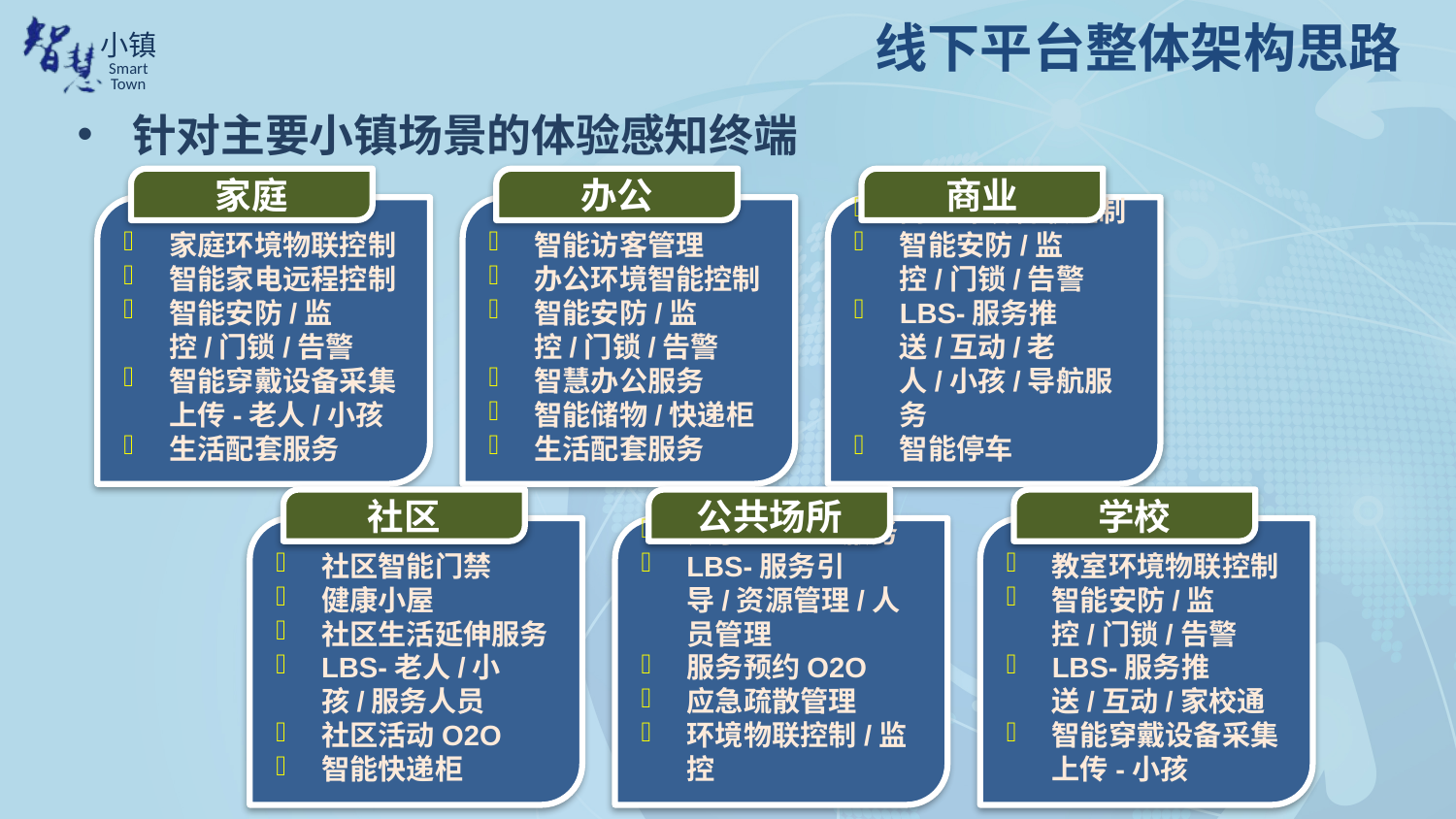

# 线下平台整体架构思路
针对主要小镇场景的体验感知终端
家庭
办公
商业
家庭环境物联控制
智能家电远程控制
智能安防/监控/门锁/告警
智能穿戴设备采集上传-老人/小孩
生活配套服务
智能访客管理
办公环境智能控制
智能安防/监控/门锁/告警
智慧办公服务
智能储物/快递柜
生活配套服务
商业环境物联控制
智能安防/监控/门锁/告警
LBS-服务推送/互动/老人/小孩/导航服务
智能停车
社区
公共场所
学校
社区智能门禁
健康小屋
社区生活延伸服务
LBS-老人/小孩/服务人员
社区活动O2O
智能快递柜
共享WLAN服务
LBS-服务引导/资源管理/人员管理
服务预约O2O
应急疏散管理
环境物联控制/监控
教室环境物联控制
智能安防/监控/门锁/告警
LBS-服务推送/互动/家校通
智能穿戴设备采集上传-小孩